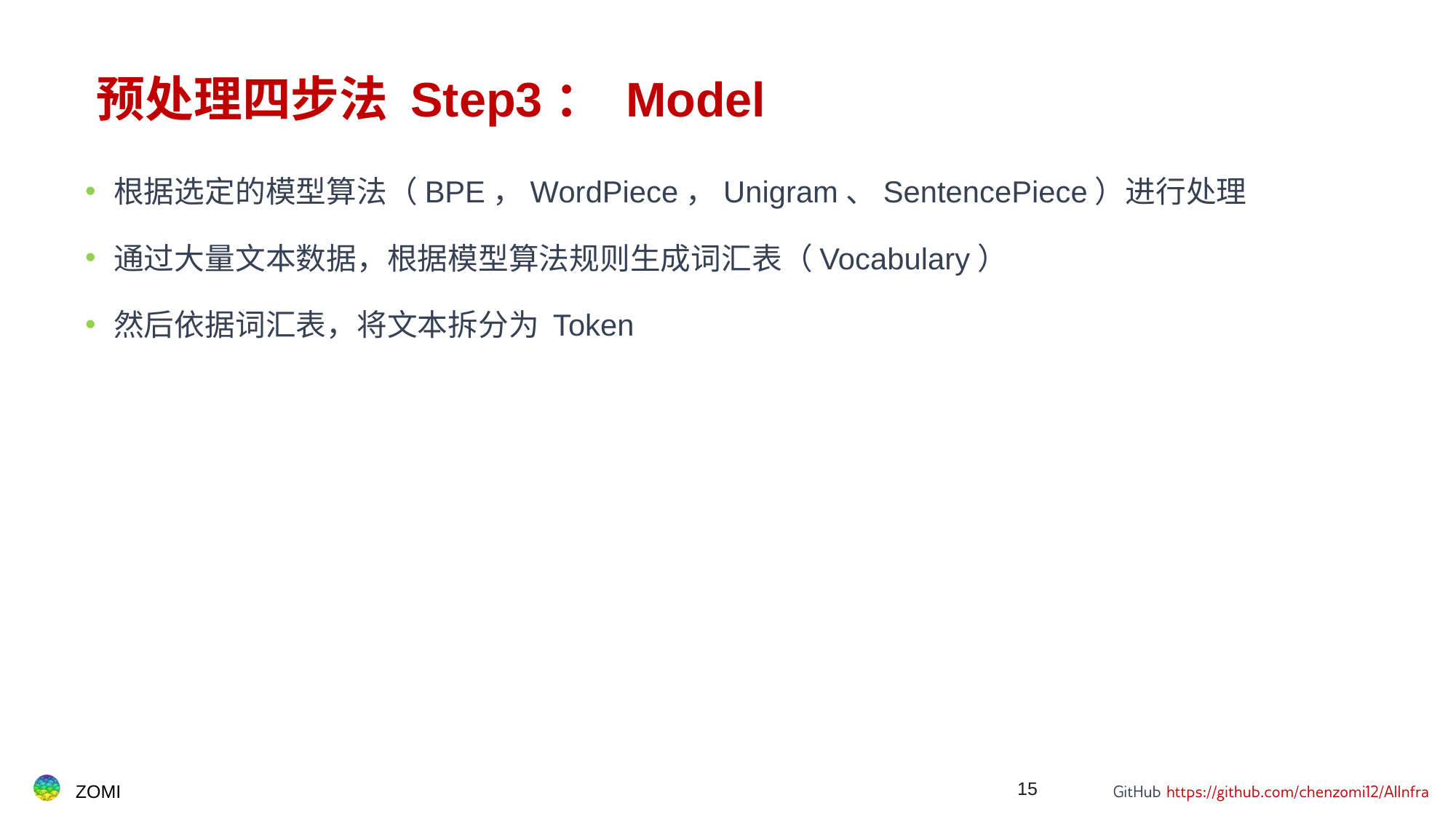

# ​​预处理四步法 Step3： Model
根据选定的模型算法（BPE，WordPiece，Unigram、SentencePiece）进行处理
通过大量文本数据，根据模型算法规则生成词汇表（Vocabulary）
然后依据词汇表，将文本拆分为 Token